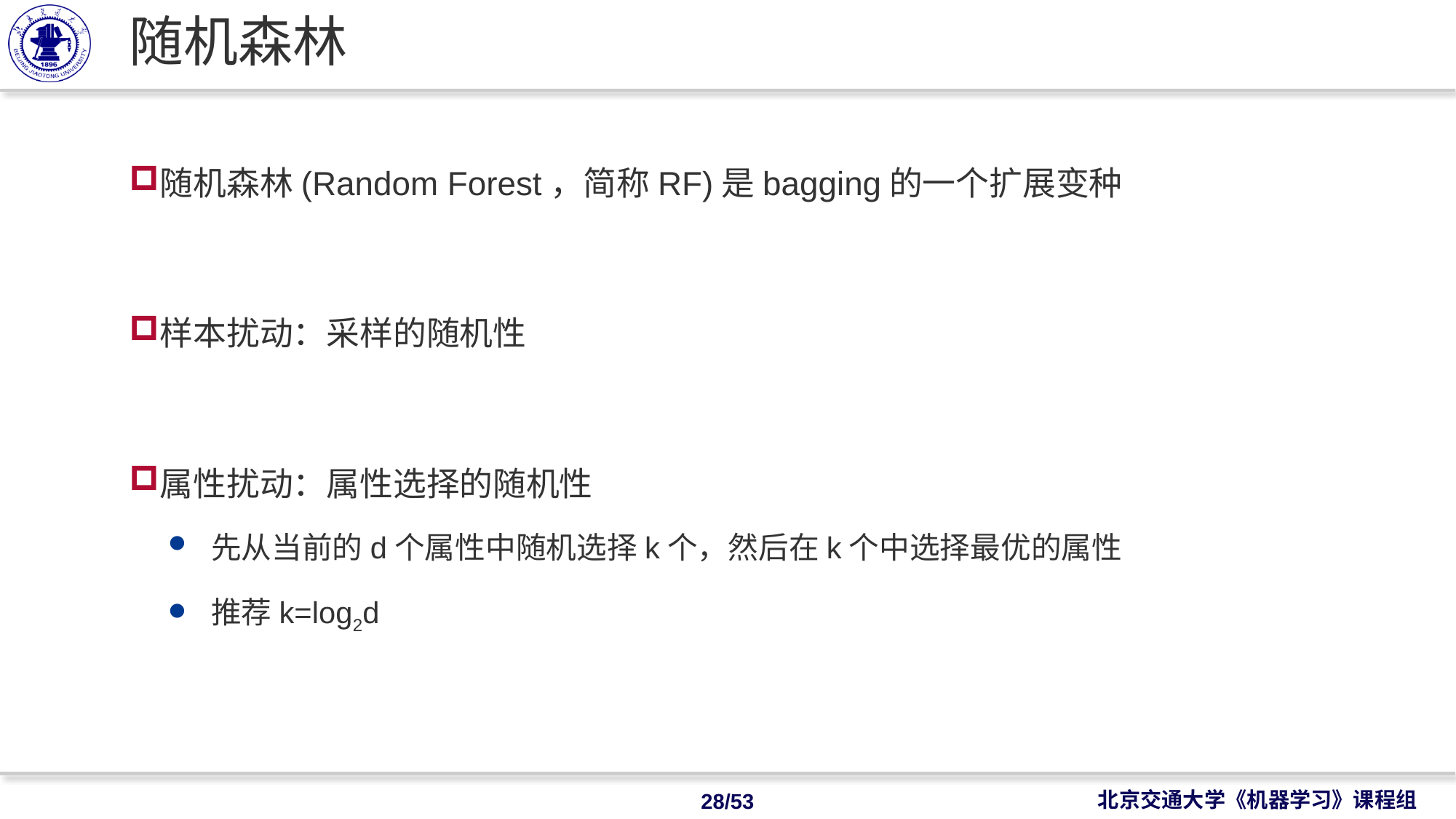

# 随机森林
随机森林(Random Forest，简称RF)是bagging的一个扩展变种

样本扰动：采样的随机性

属性扰动：属性选择的随机性
先从当前的d个属性中随机选择k个，然后在k个中选择最优的属性
推荐k=log2d